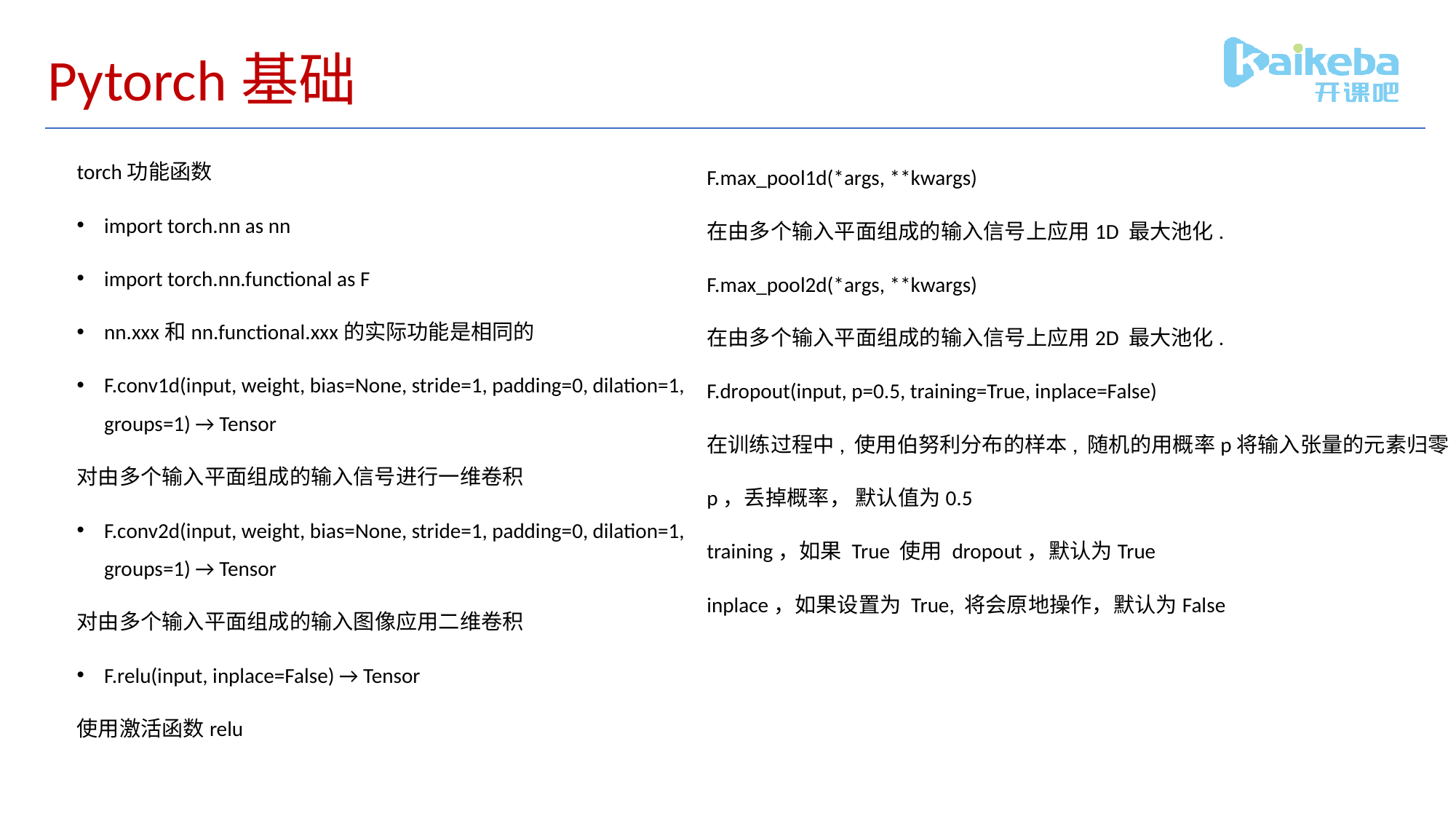

# Pytorch基础
torch功能函数
import torch.nn as nn
import torch.nn.functional as F
nn.xxx和nn.functional.xxx的实际功能是相同的
F.conv1d(input, weight, bias=None, stride=1, padding=0, dilation=1, groups=1) → Tensor
对由多个输入平面组成的输入信号进行一维卷积
F.conv2d(input, weight, bias=None, stride=1, padding=0, dilation=1, groups=1) → Tensor
对由多个输入平面组成的输入图像应用二维卷积
F.relu(input, inplace=False) → Tensor
使用激活函数relu
F.max_pool1d(*args, **kwargs)
在由多个输入平面组成的输入信号上应用1D 最大池化.
F.max_pool2d(*args, **kwargs)
在由多个输入平面组成的输入信号上应用2D 最大池化.
F.dropout(input, p=0.5, training=True, inplace=False)
在训练过程中, 使用伯努利分布的样本, 随机的用概率p将输入张量的元素归零
p，丢掉概率， 默认值为0.5
training，如果 True 使用 dropout，默认为True
inplace，如果设置为 True, 将会原地操作，默认为False